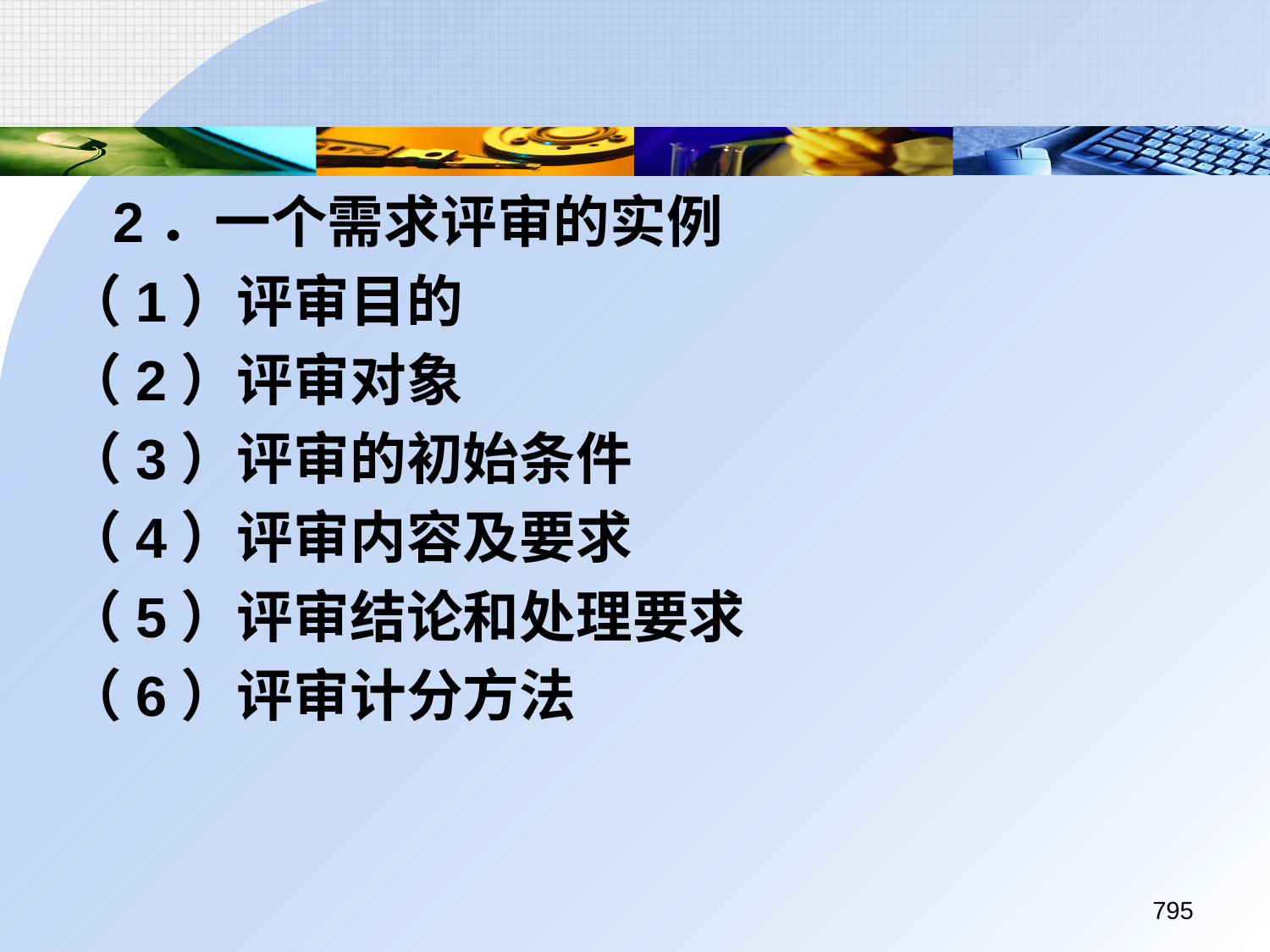

2．一个需求评审的实例
（1）评审目的
（2）评审对象
（3）评审的初始条件
（4）评审内容及要求
（5）评审结论和处理要求
（6）评审计分方法

795